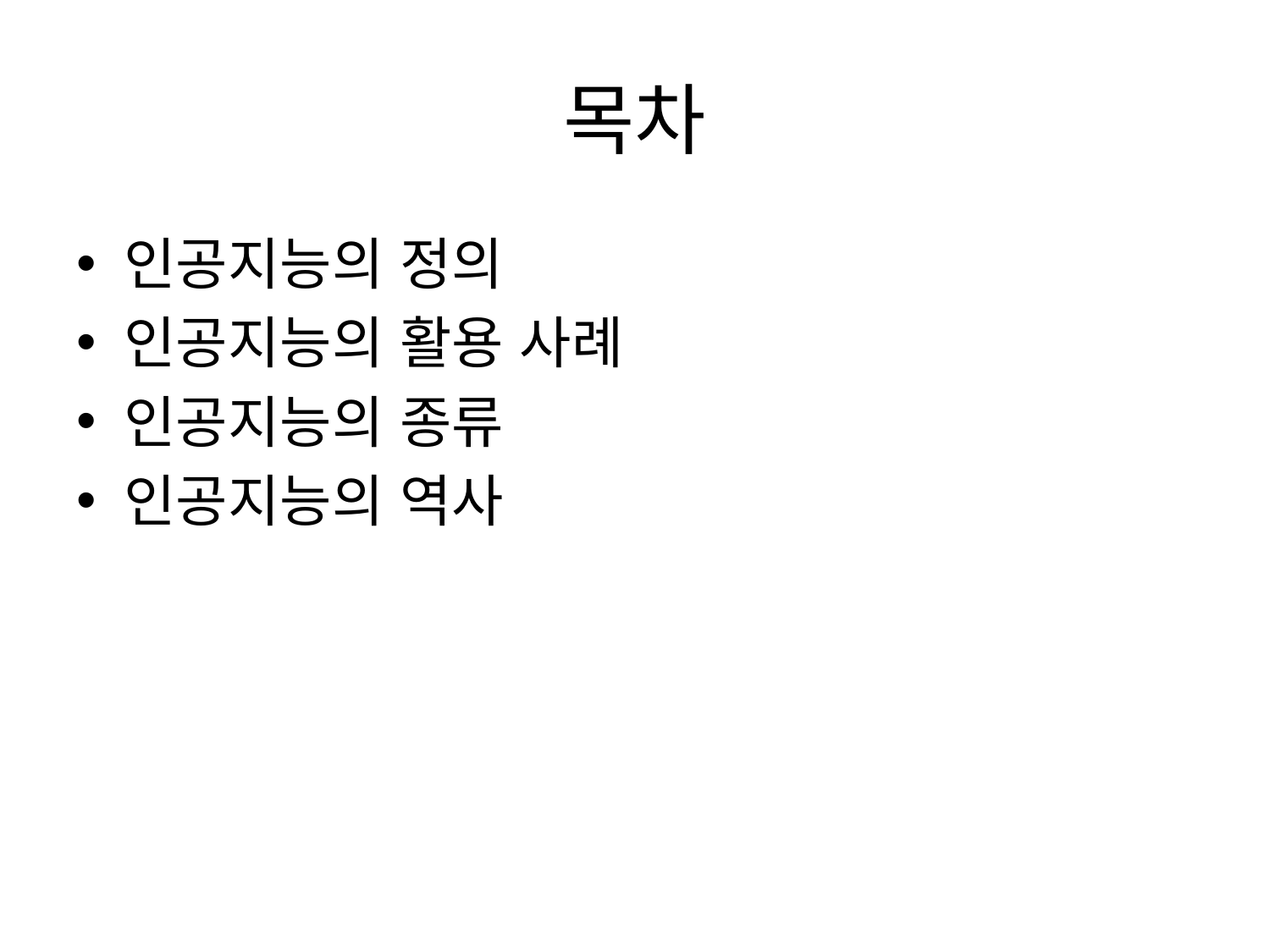

# 목차
인공지능의 정의
인공지능의 활용 사례
인공지능의 종류
인공지능의 역사